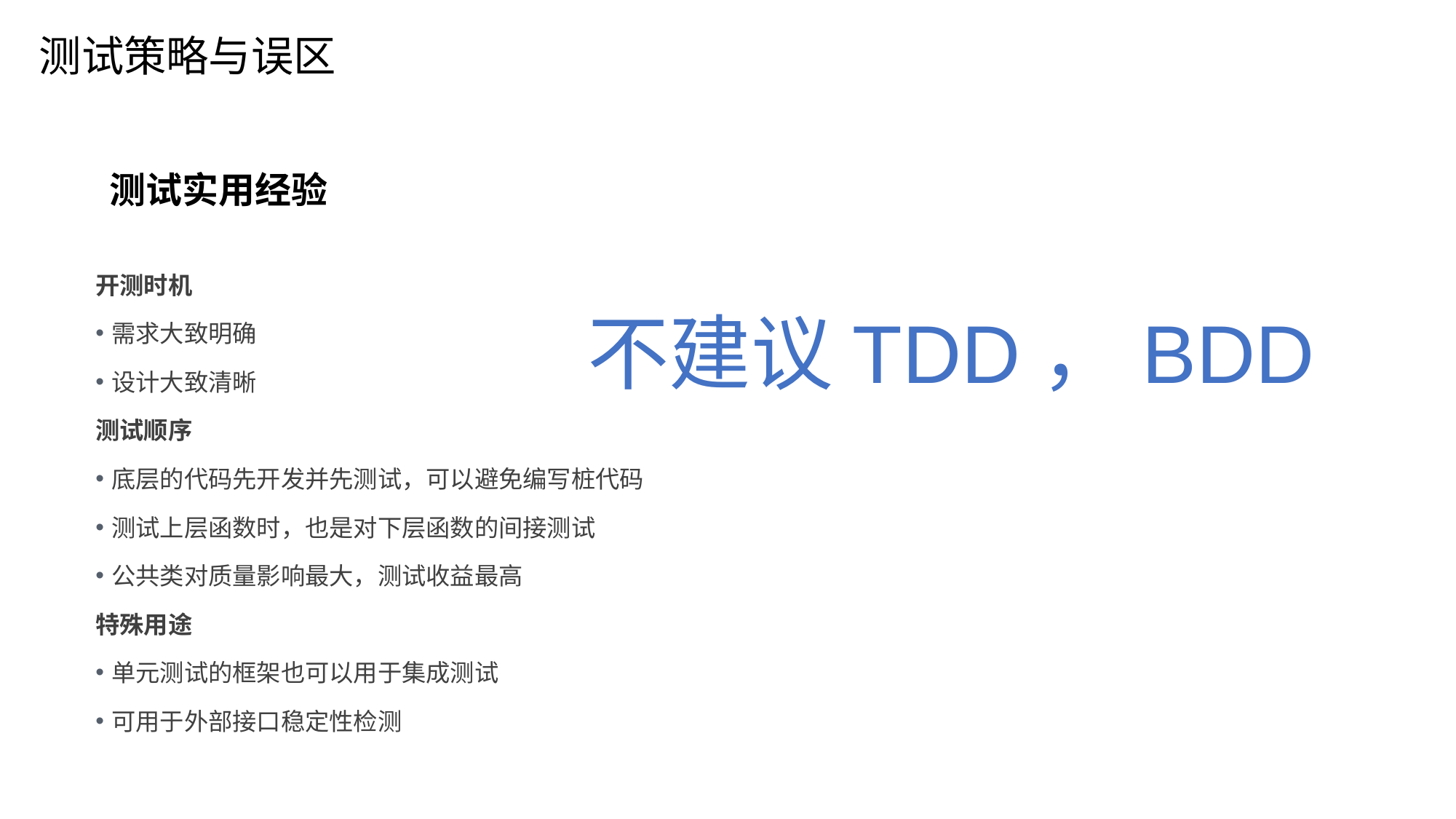

测试策略与误区
测试实用经验
开测时机
需求大致明确
设计大致清晰
测试顺序
底层的代码先开发并先测试，可以避免编写桩代码
测试上层函数时，也是对下层函数的间接测试
公共类对质量影响最大，测试收益最高
特殊用途
单元测试的框架也可以用于集成测试
可用于外部接口稳定性检测

不建议TDD，BDD